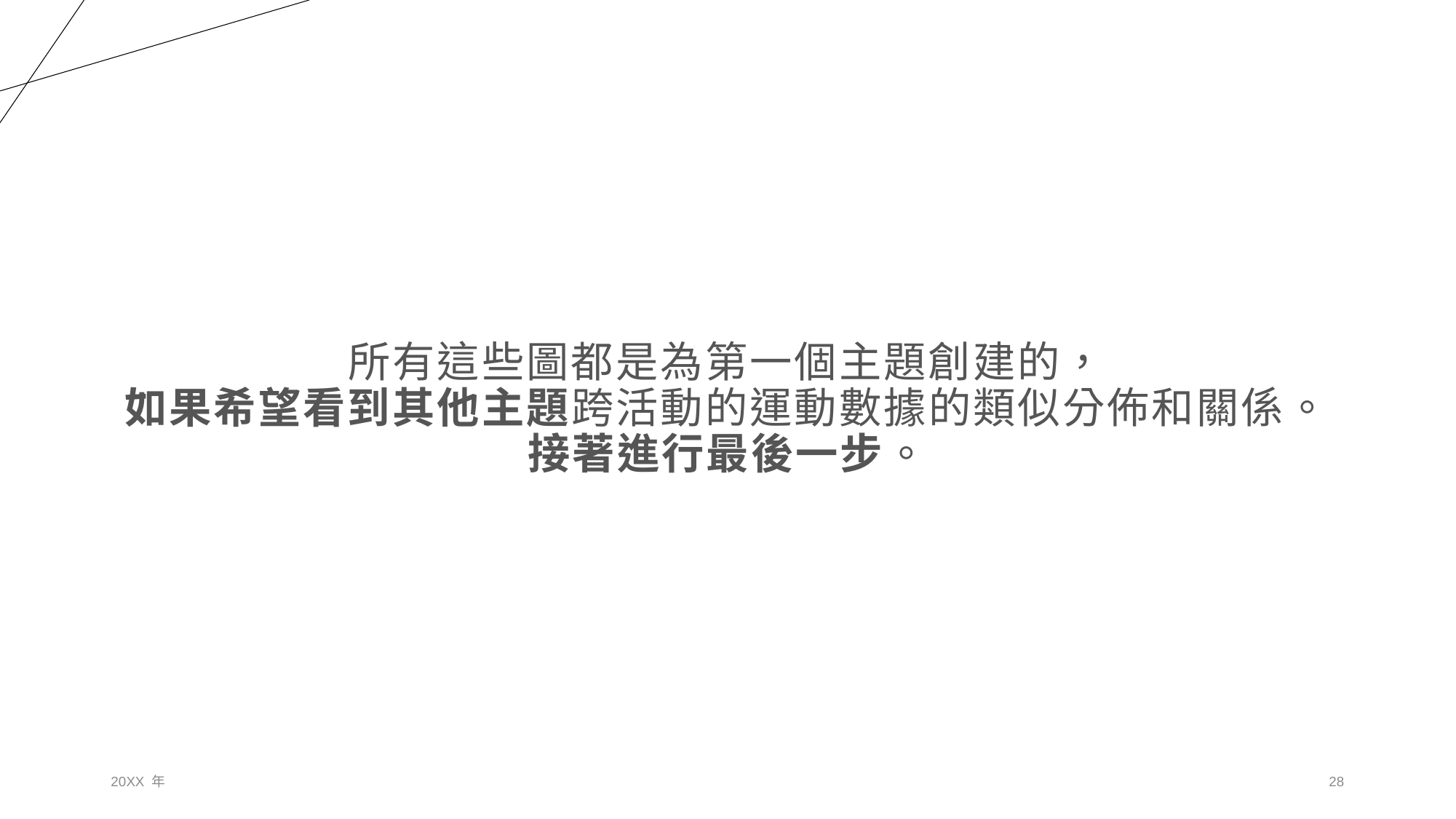

# 所有這些圖都是為第一個主題創建的， 如果希望看到其他主題跨活動的運動數據的類似分佈和關係。 接著進行最後一步。
20XX 年
28